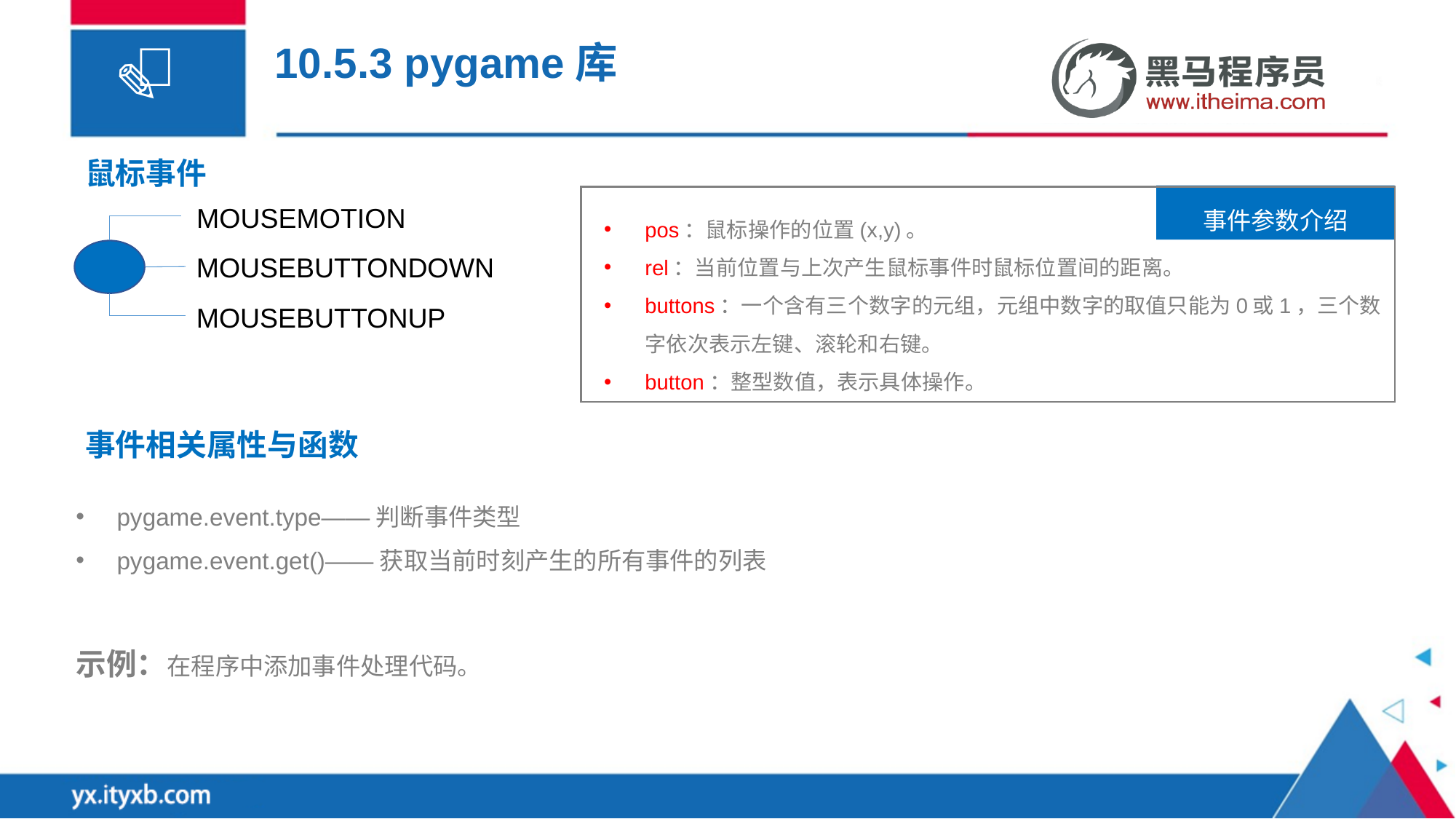

# 10.5.3 pygame库
鼠标事件
事件参数介绍

pos：鼠标操作的位置(x,y)。
rel：当前位置与上次产生鼠标事件时鼠标位置间的距离。
buttons：一个含有三个数字的元组，元组中数字的取值只能为0或1，三个数字依次表示左键、滚轮和右键。
button：整型数值，表示具体操作。
MOUSEMOTION

MOUSEBUTTONDOWN
MOUSEBUTTONUP
事件相关属性与函数
pygame.event.type——判断事件类型
pygame.event.get()——获取当前时刻产生的所有事件的列表
示例：在程序中添加事件处理代码。